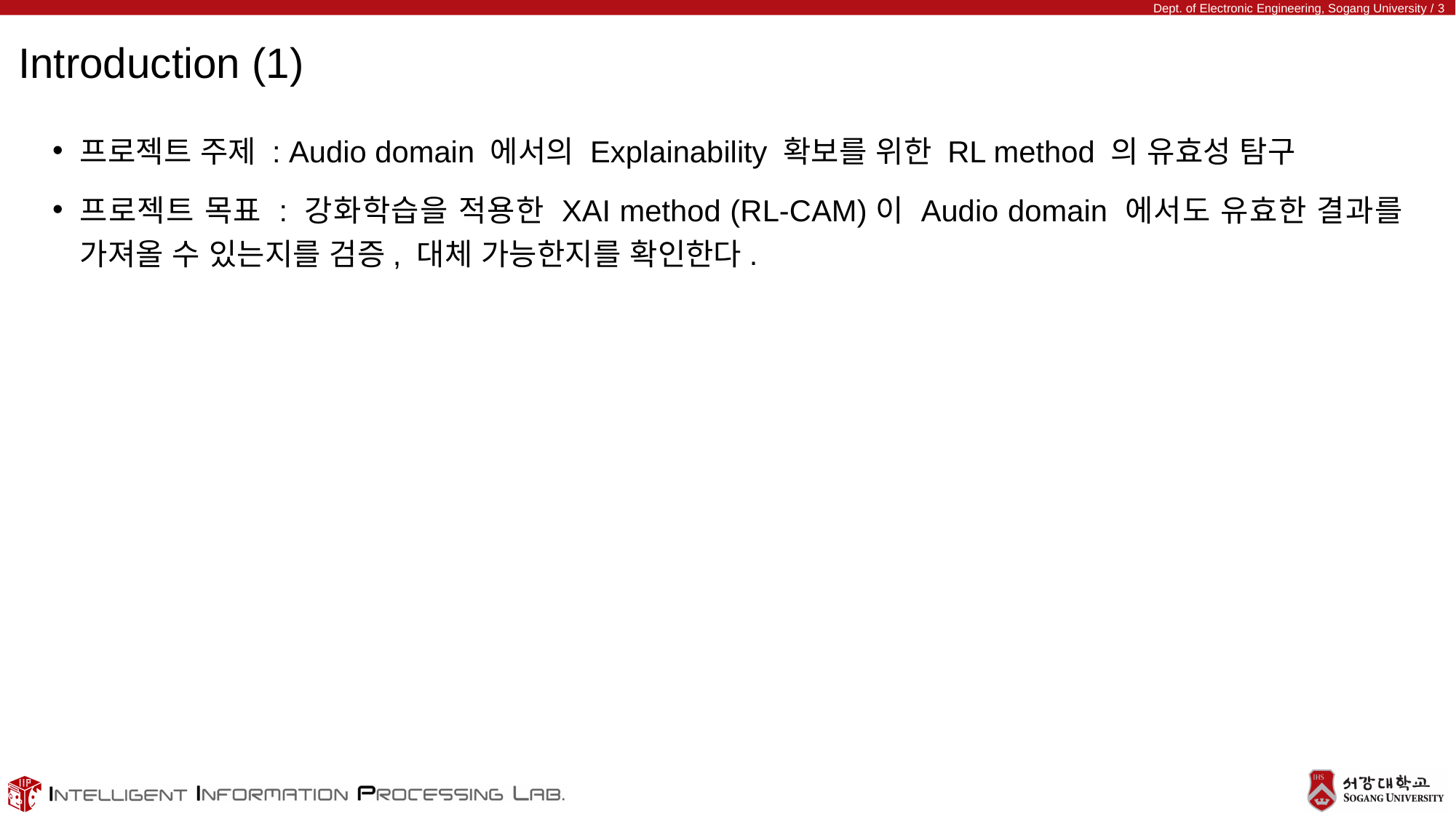

# Introduction (1)
프로젝트 주제 : Audio domain 에서의 Explainability 확보를 위한 RL method 의 유효성 탐구
프로젝트 목표 : 강화학습을 적용한 XAI method (RL-CAM)이 Audio domain 에서도 유효한 결과를 가져올 수 있는지를 검증, 대체 가능한지를 확인한다.